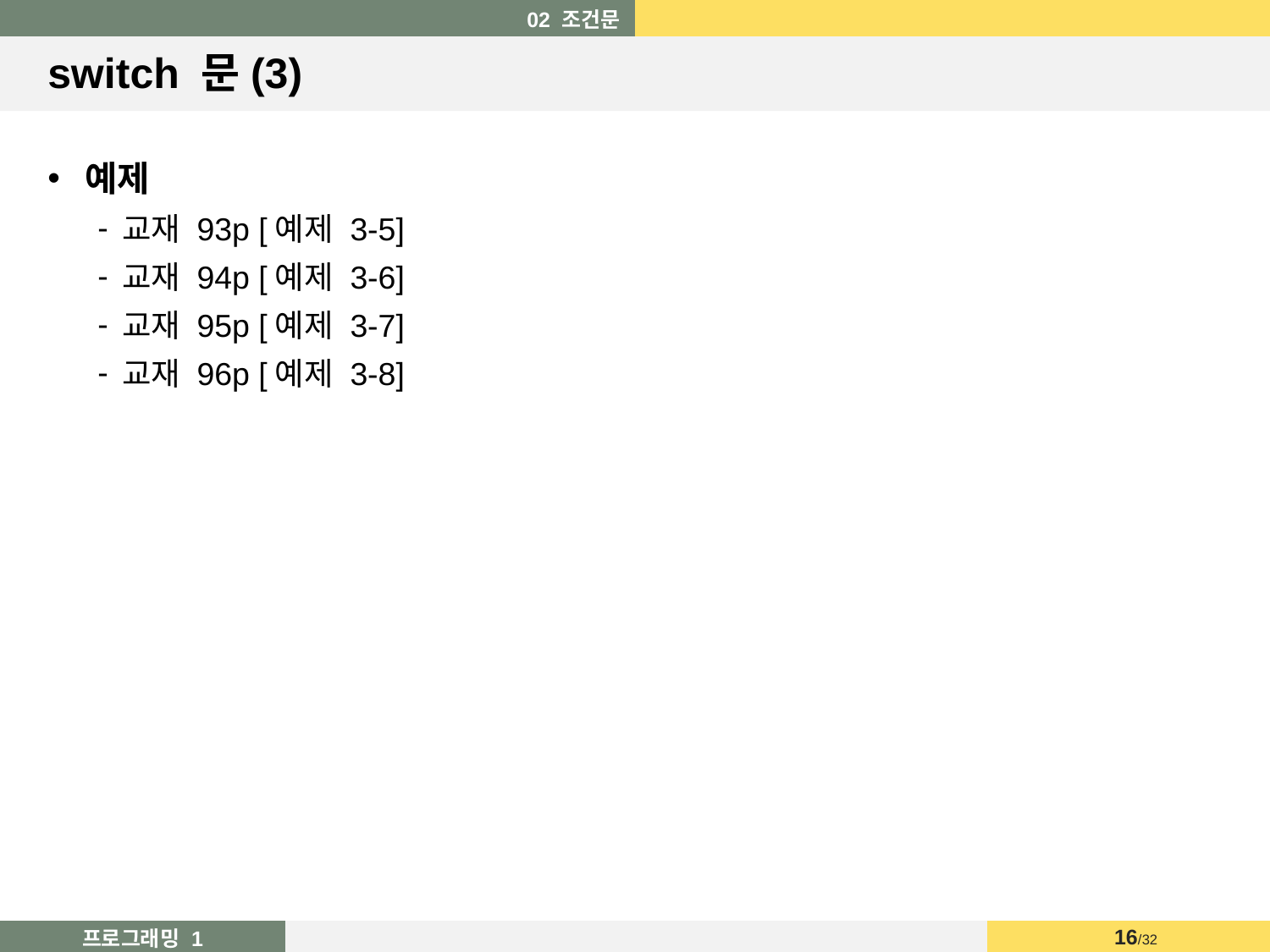

02 조건문
# switch 문(3)
예제
교재 93p [예제 3-5]
교재 94p [예제 3-6]
교재 95p [예제 3-7]
교재 96p [예제 3-8]